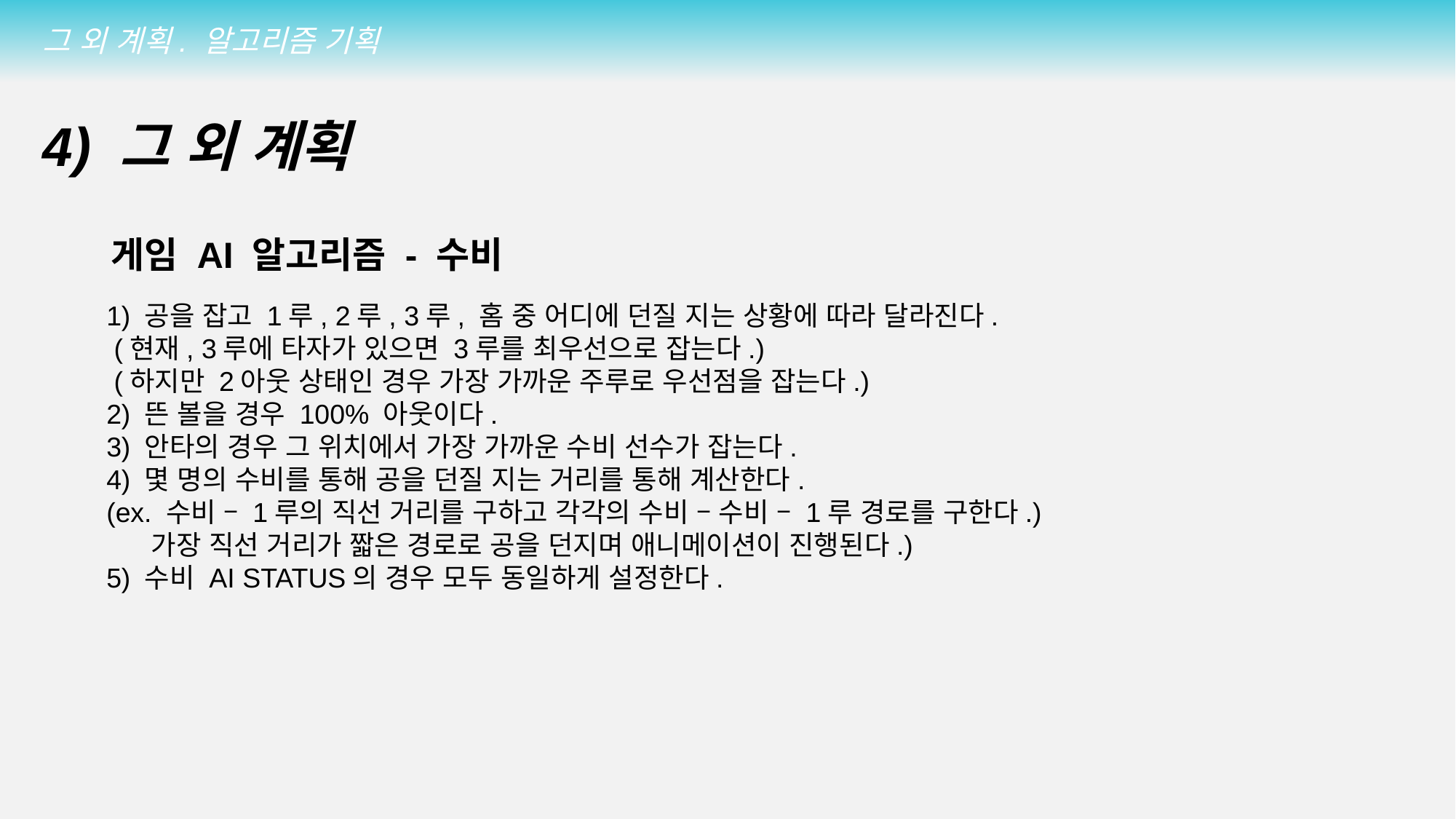

그 외 계획. 알고리즘 기획
4) 그 외 계획

게임 AI 알고리즘 - 수비
1) 공을 잡고 1루, 2루, 3루, 홈 중 어디에 던질 지는 상황에 따라 달라진다.
 (현재, 3루에 타자가 있으면 3루를 최우선으로 잡는다.)
 (하지만 2아웃 상태인 경우 가장 가까운 주루로 우선점을 잡는다.)
2) 뜬 볼을 경우 100% 아웃이다.
3) 안타의 경우 그 위치에서 가장 가까운 수비 선수가 잡는다.
4) 몇 명의 수비를 통해 공을 던질 지는 거리를 통해 계산한다.
(ex. 수비 – 1루의 직선 거리를 구하고 각각의 수비 – 수비 – 1루 경로를 구한다.)
     가장 직선 거리가 짧은 경로로 공을 던지며 애니메이션이 진행된다.)
5) 수비 AI STATUS의 경우 모두 동일하게 설정한다.